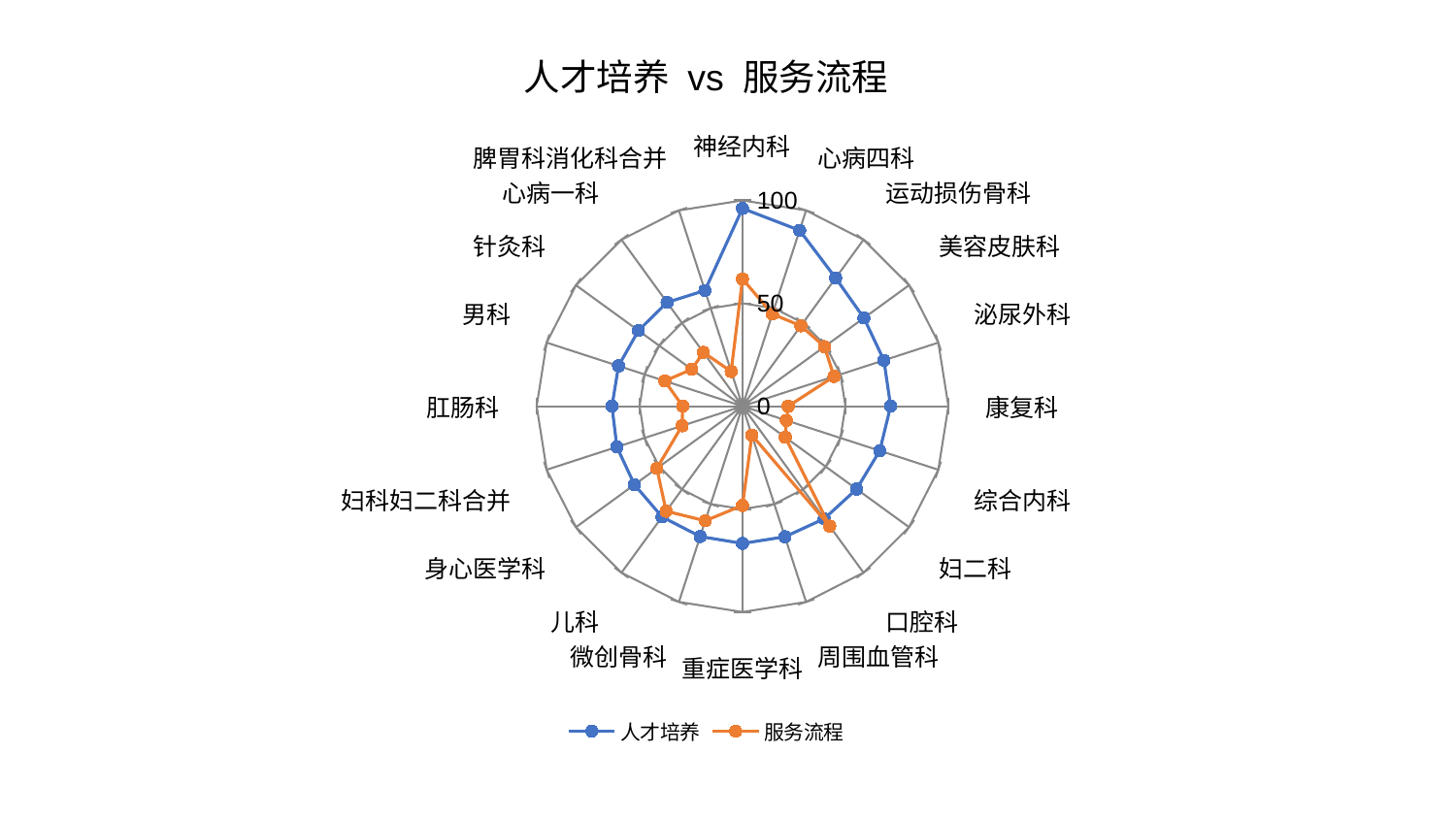

### Chart: 人才培养 vs 服务流程

| Category | 人才培养 | 服务流程 |
|---|---|---|
| 神经内科 | 96.09529501415936 | 61.813598434654594 |
| 心病四科 | 89.82869568926479 | 47.091978916905546 |
| 运动损伤骨科 | 76.99363719175481 | 48.26270642594781 |
| 美容皮肤科 | 72.89859545684196 | 49.231804717610956 |
| 泌尿外科 | 72.21767227079572 | 46.74989433920507 |
| 康复科 | 71.93823367068423 | 22.22603615298658 |
| 综合内科 | 70.10333291869432 | 22.449161145971615 |
| 妇二科 | 68.51990559272544 | 25.68461293854728 |
| 口腔科 | 67.58628125388816 | 72.06650300660205 |
| 周围血管科 | 66.73744167314005 | 14.805427947114712 |
| 重症医学科 | 66.68421363732249 | 48.209397511038084 |
| 微创骨科 | 66.578878050736 | 58.565737665445106 |
| 儿科 | 66.49312757808083 | 63.0644415547862 |
| 身心医学科 | 64.89809555006661 | 51.44787124449769 |
| 妇科妇二科合并 | 64.15139091896566 | 30.857641400313142 |
| 肛肠科 | 63.39595257021001 | 29.054504243671573 |
| 男科 | 63.32035648961937 | 39.693662408207054 |
| 针灸科 | 62.500782727608396 | 30.501636087296358 |
| 心病一科 | 62.334156047959134 | 32.32204222842549 |
| 脾胃科消化科合并 | 59.106449578698765 | 17.75121402762486 |
91